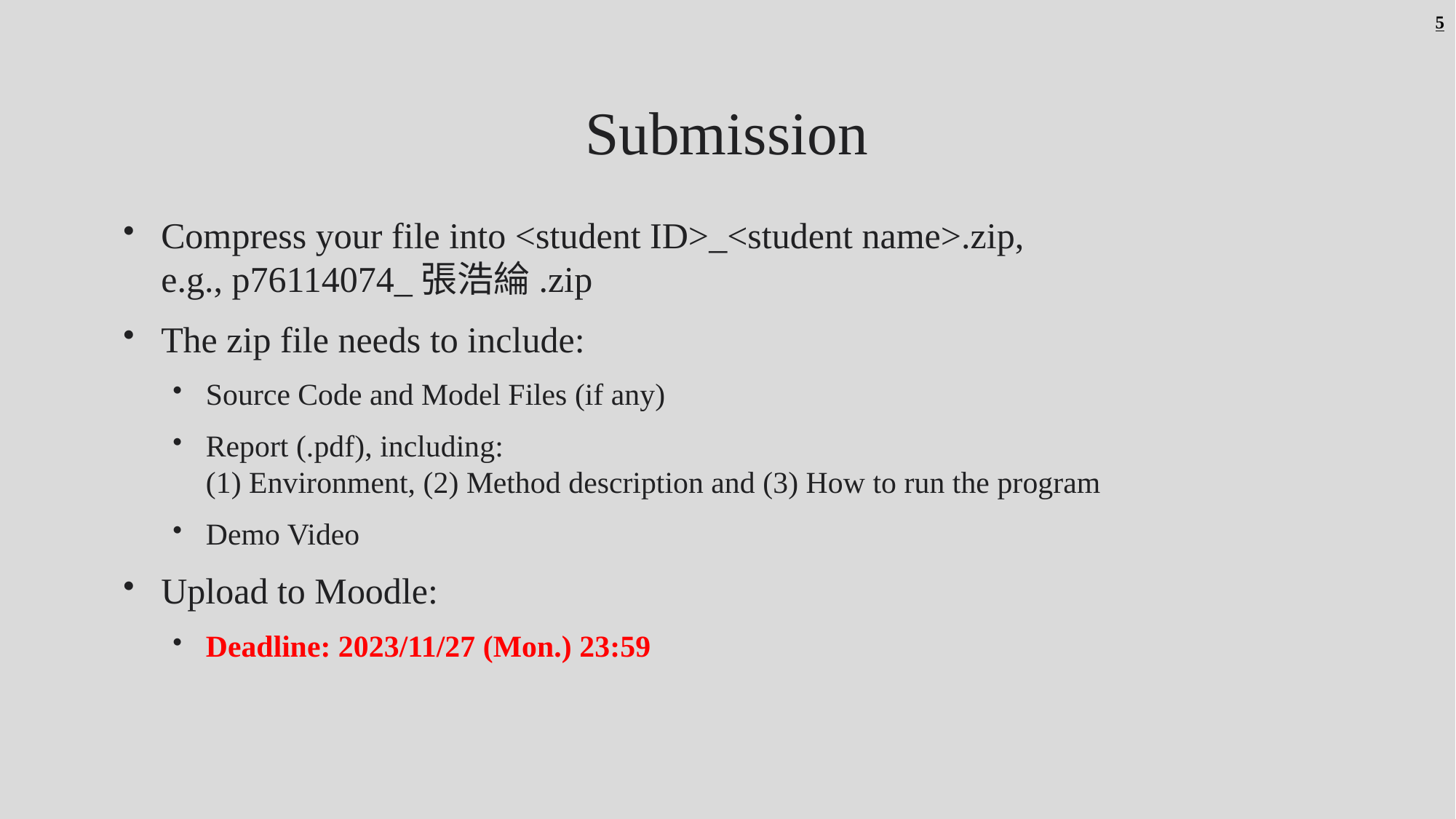

5
# Submission
Compress your file into <student ID>_<student name>.zip,
e.g., p76114074_張浩綸.zip
The zip file needs to include:
Source Code and Model Files (if any)
Report (.pdf), including:
(1) Environment, (2) Method description and (3) How to run the program
Demo Video
Upload to Moodle:
Deadline: 2023/11/27 (Mon.) 23:59